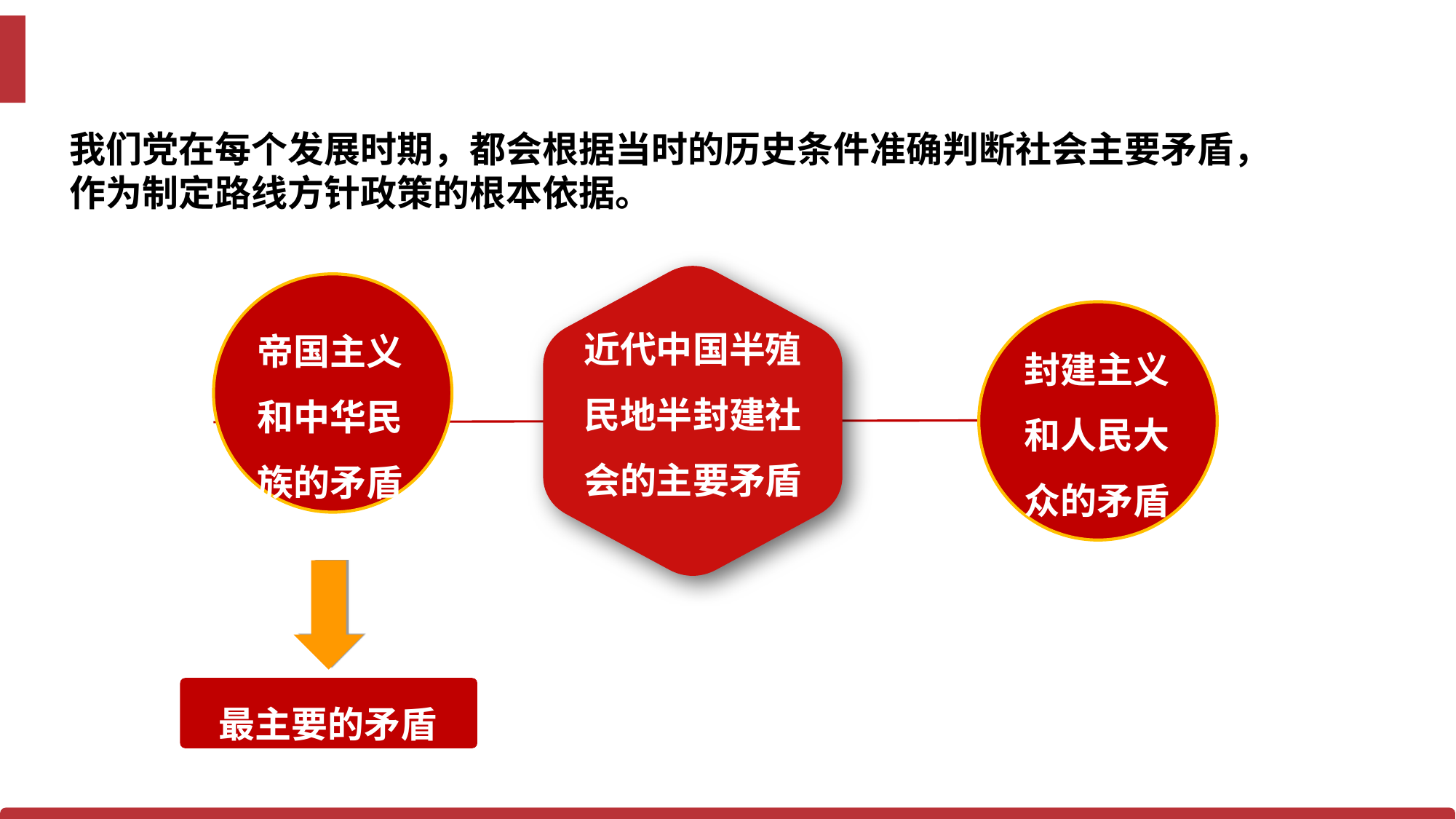

我们党在每个发展时期，都会根据当时的历史条件准确判断社会主要矛盾，作为制定路线方针政策的根本依据。

近代中国半殖民地半封建社会的主要矛盾
帝国主义和中华民族的矛盾

封建主义和人民大众的矛盾

最主要的矛盾